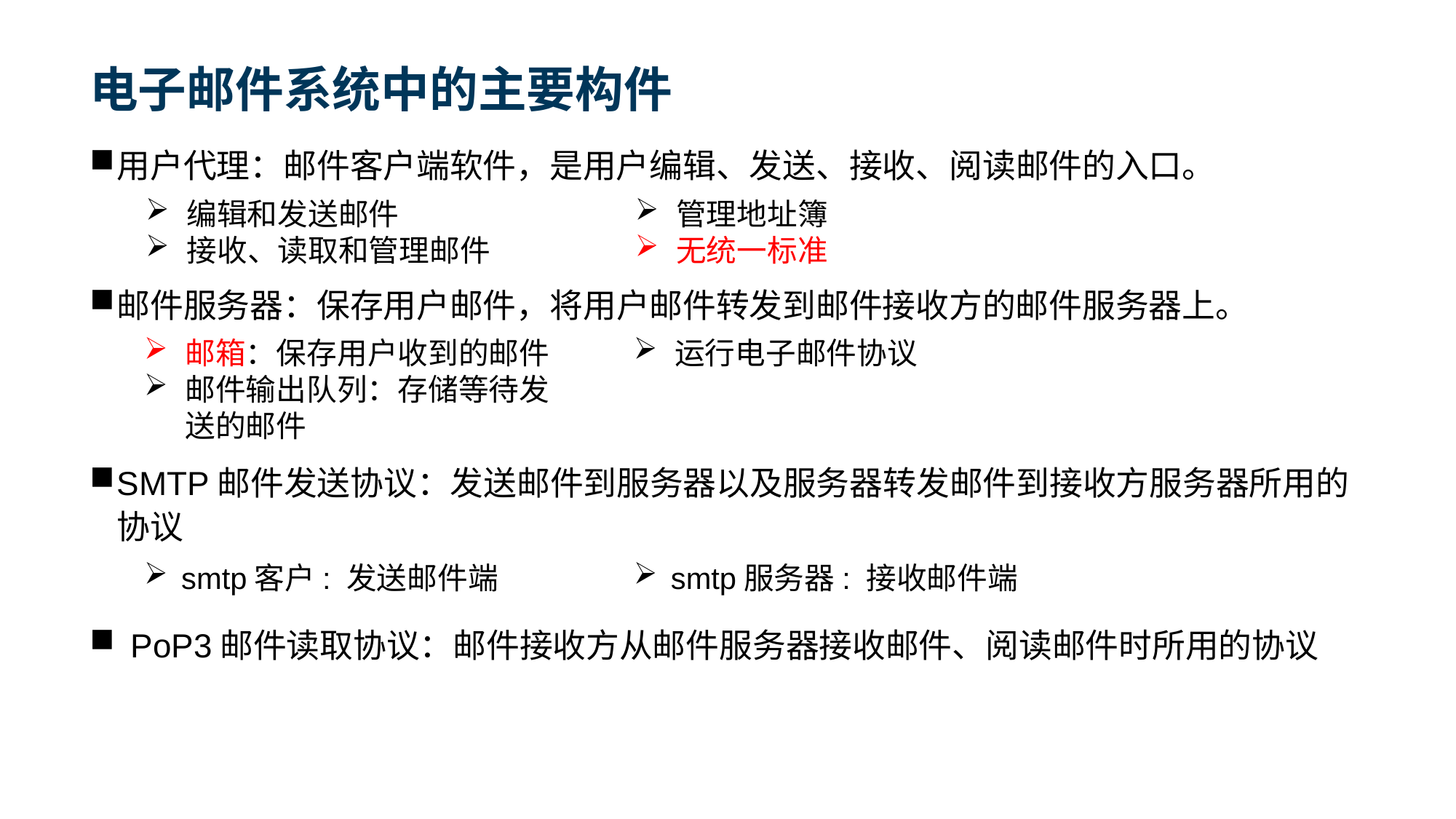

# 电子邮件系统中的主要构件
用户代理：邮件客户端软件，是用户编辑、发送、接收、阅读邮件的入口。

邮件服务器：保存用户邮件，将用户邮件转发到邮件接收方的邮件服务器上。

SMTP邮件发送协议：发送邮件到服务器以及服务器转发邮件到接收方服务器所用的协议

PoP3邮件读取协议：邮件接收方从邮件服务器接收邮件、阅读邮件时所用的协议
编辑和发送邮件
接收、读取和管理邮件
管理地址簿
无统一标准
邮箱：保存用户收到的邮件
邮件输出队列：存储等待发送的邮件
运行电子邮件协议
smtp客户: 发送邮件端
smtp服务器: 接收邮件端